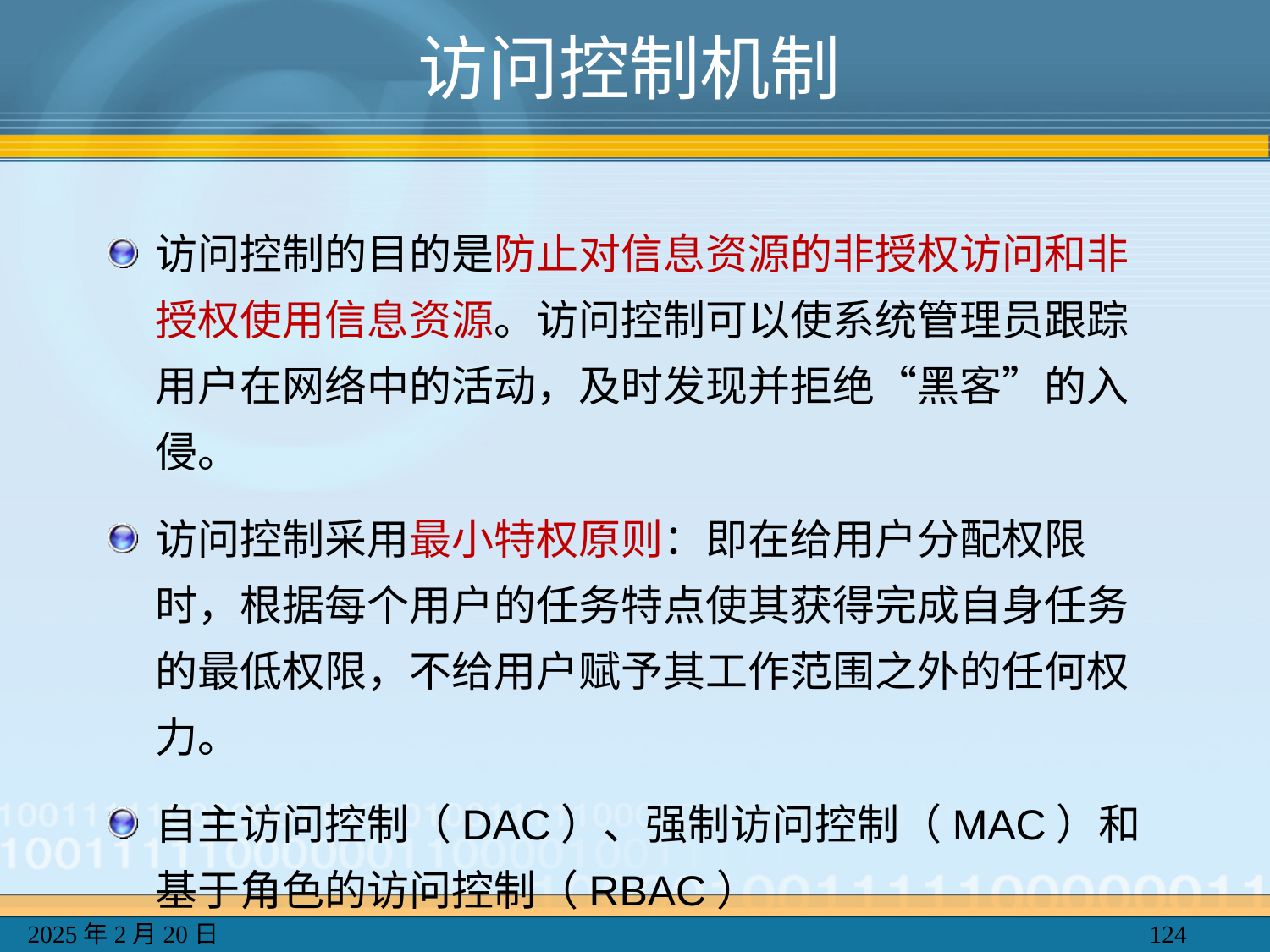

# 访问控制机制
访问控制的目的是防止对信息资源的非授权访问和非授权使用信息资源。访问控制可以使系统管理员跟踪用户在网络中的活动，及时发现并拒绝“黑客”的入侵。
访问控制采用最小特权原则：即在给用户分配权限时，根据每个用户的任务特点使其获得完成自身任务的最低权限，不给用户赋予其工作范围之外的任何权力。
自主访问控制（DAC）、强制访问控制（MAC）和基于角色的访问控制（RBAC）
2025年2月20日
124